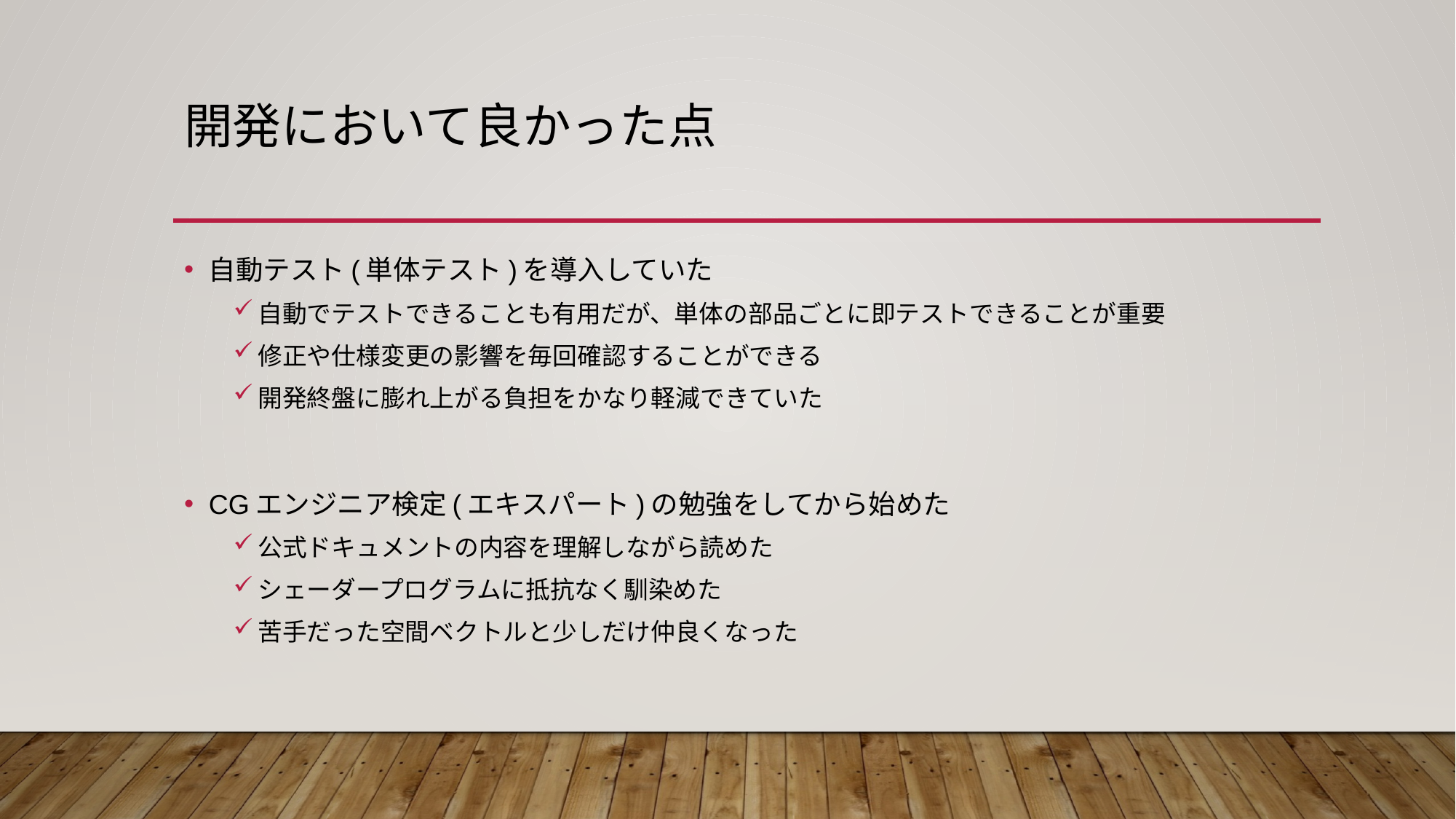

# 開発において良かった点
自動テスト(単体テスト)を導入していた
自動でテストできることも有用だが、単体の部品ごとに即テストできることが重要
修正や仕様変更の影響を毎回確認することができる
開発終盤に膨れ上がる負担をかなり軽減できていた

CGエンジニア検定(エキスパート)の勉強をしてから始めた
公式ドキュメントの内容を理解しながら読めた
シェーダープログラムに抵抗なく馴染めた
苦手だった空間ベクトルと少しだけ仲良くなった